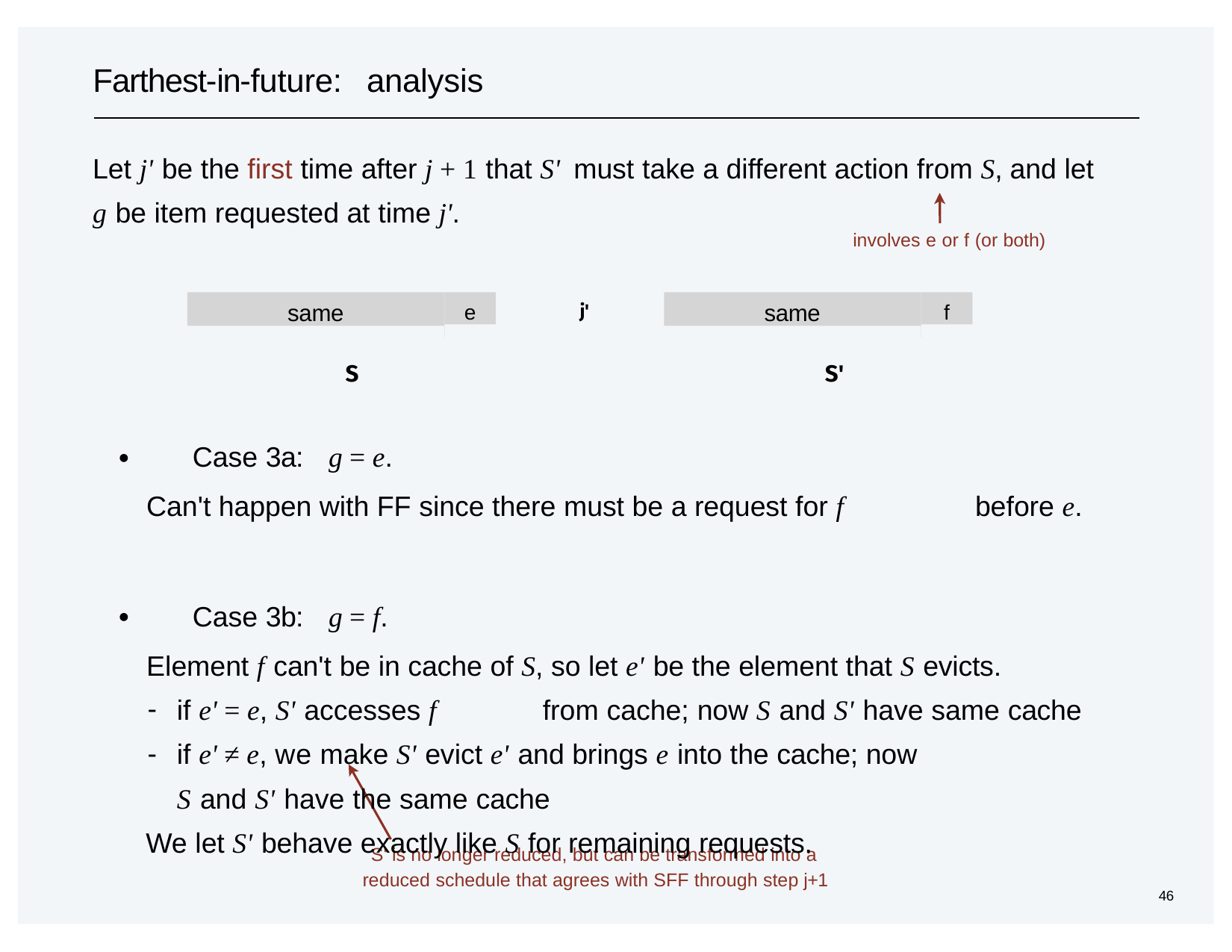

# Farthest-in-future:	analysis

Let j' be the first time after j + 1 that S' must take a different action from S, and let g be item requested at time j'.
involves e or f (or both)

same

e
same

f
j'
S	S'
・Case 3a:	g = e.
Can't happen with FF since there must be a request for f	before e.
・Case 3b:	g = f.
Element f can't be in cache of S, so let e' be the element that S evicts.
if e' = e, S' accesses f	from cache; now S and S' have same cache
if e' ≠ e, we make S' evict e' and brings e into the cache; now S and S' have the same cache
We let S' behave exactly like S for remaining requests.

S' is no longer reduced, but can be transformed into a reduced schedule that agrees with SFF through step j+1
46